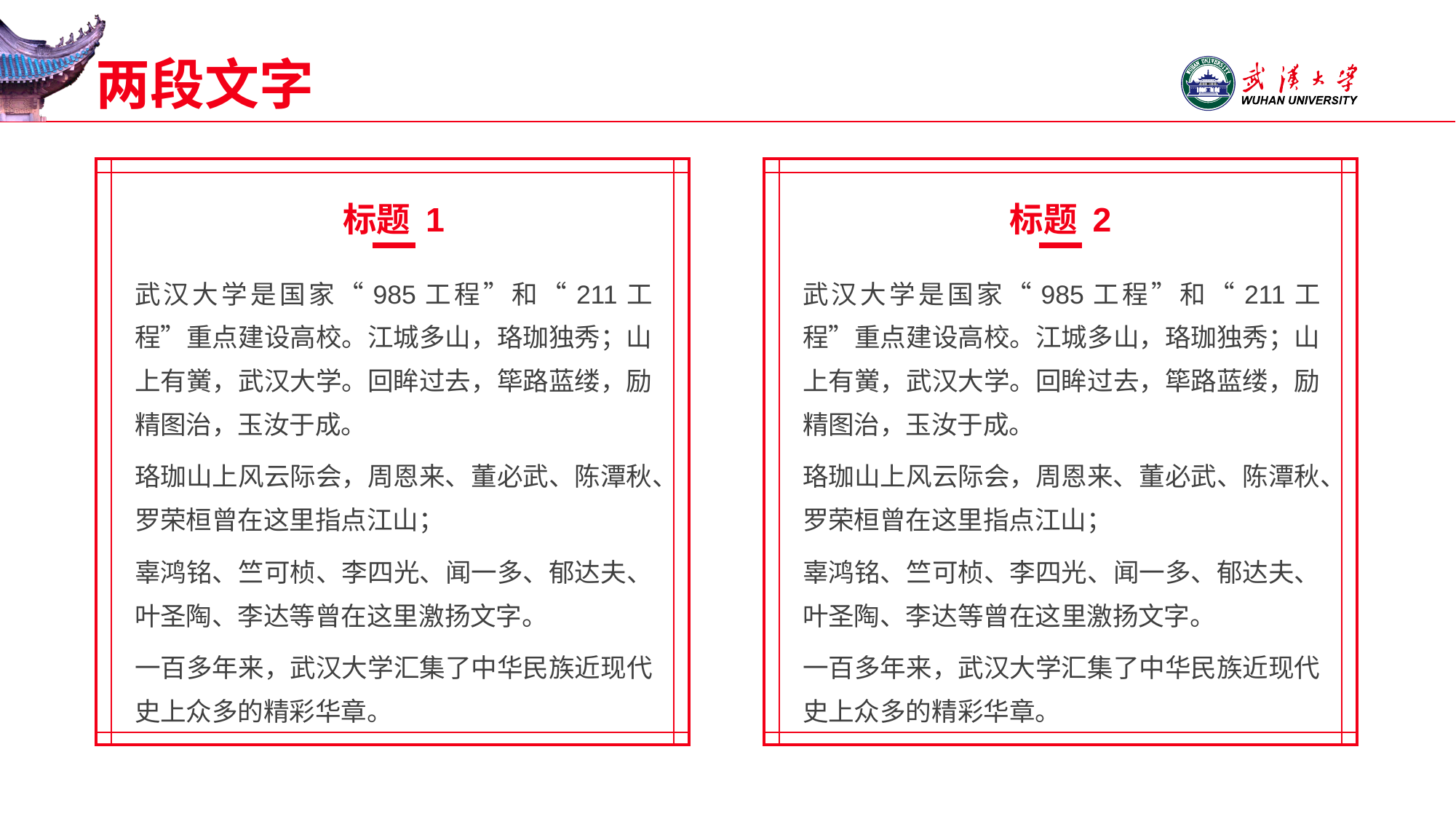

# 两段文字

标题 1
标题 2
武汉大学是国家“985工程”和“211工程”重点建设高校。江城多山，珞珈独秀；山上有黉，武汉大学。回眸过去，筚路蓝缕，励精图治，玉汝于成。
珞珈山上风云际会，周恩来、董必武、陈潭秋、罗荣桓曾在这里指点江山；
辜鸿铭、竺可桢、李四光、闻一多、郁达夫、叶圣陶、李达等曾在这里激扬文字。
一百多年来，武汉大学汇集了中华民族近现代史上众多的精彩华章。
武汉大学是国家“985工程”和“211工程”重点建设高校。江城多山，珞珈独秀；山上有黉，武汉大学。回眸过去，筚路蓝缕，励精图治，玉汝于成。
珞珈山上风云际会，周恩来、董必武、陈潭秋、罗荣桓曾在这里指点江山；
辜鸿铭、竺可桢、李四光、闻一多、郁达夫、叶圣陶、李达等曾在这里激扬文字。
一百多年来，武汉大学汇集了中华民族近现代史上众多的精彩华章。